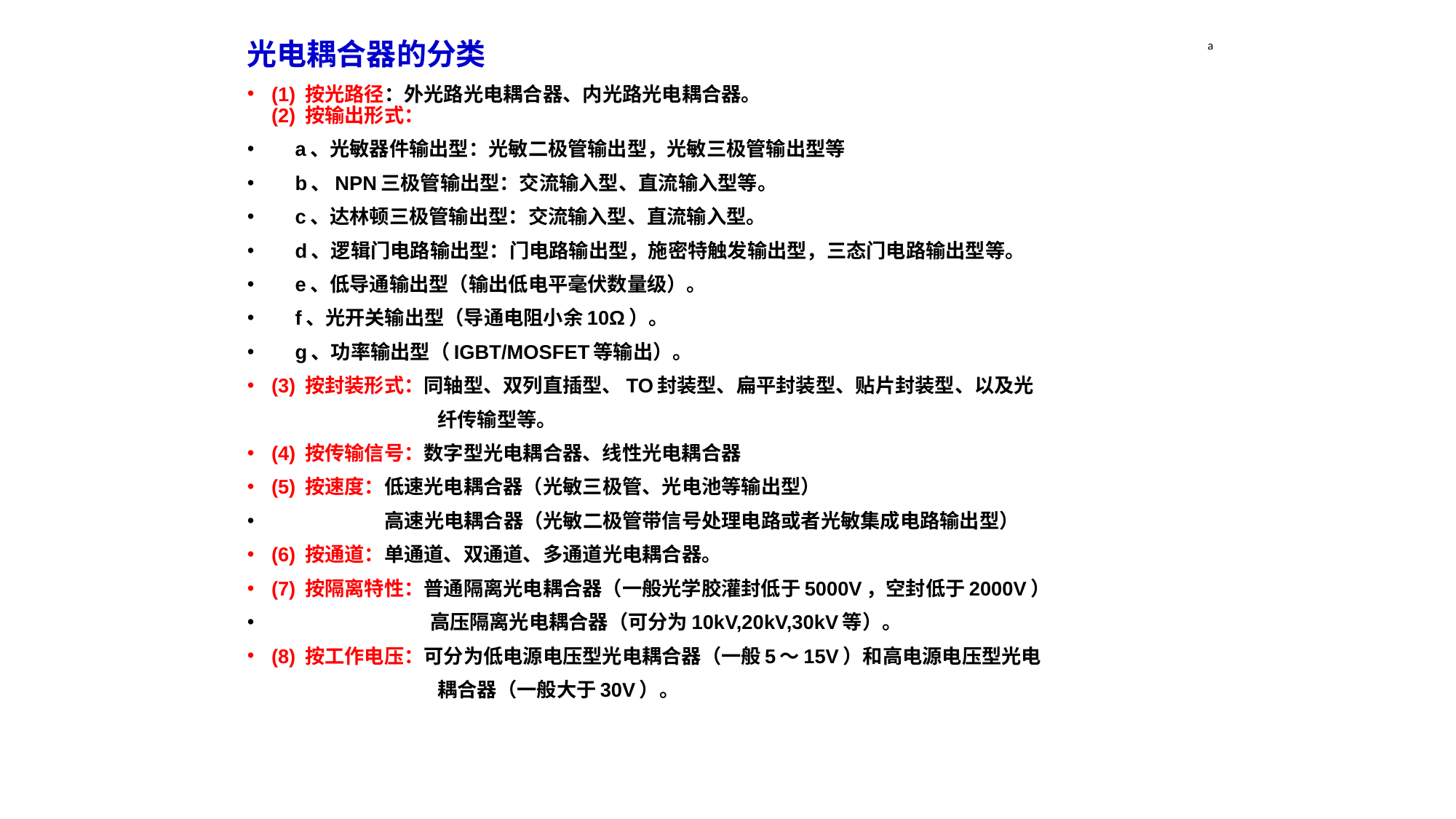

a
光电耦合器的分类
(1) 按光路径：外光路光电耦合器、内光路光电耦合器。
(2) 按输出形式：
　a、光敏器件输出型：光敏二极管输出型，光敏三极管输出型等
　b、NPN三极管输出型：交流输入型、直流输入型等。
　c、达林顿三极管输出型：交流输入型、直流输入型。
　d、逻辑门电路输出型：门电路输出型，施密特触发输出型，三态门电路输出型等。
　e、低导通输出型（输出低电平毫伏数量级）。
　f、光开关输出型（导通电阻小余10Ω）。
　g、功率输出型（IGBT/MOSFET等输出）。
(3) 按封装形式：同轴型、双列直插型、TO封装型、扁平封装型、贴片封装型、以及光
                                         纤传输型等。
(4) 按传输信号：数字型光电耦合器、线性光电耦合器
(5) 按速度：低速光电耦合器（光敏三极管、光电池等输出型）
                        高速光电耦合器（光敏二极管带信号处理电路或者光敏集成电路输出型）
(6) 按通道：单通道、双通道、多通道光电耦合器。
(7) 按隔离特性：普通隔离光电耦合器（一般光学胶灌封低于5000V，空封低于2000V）
                                  高压隔离光电耦合器（可分为10kV,20kV,30kV等）。
(8) 按工作电压：可分为低电源电压型光电耦合器（一般5～15V）和高电源电压型光电
                                         耦合器（一般大于30V）。